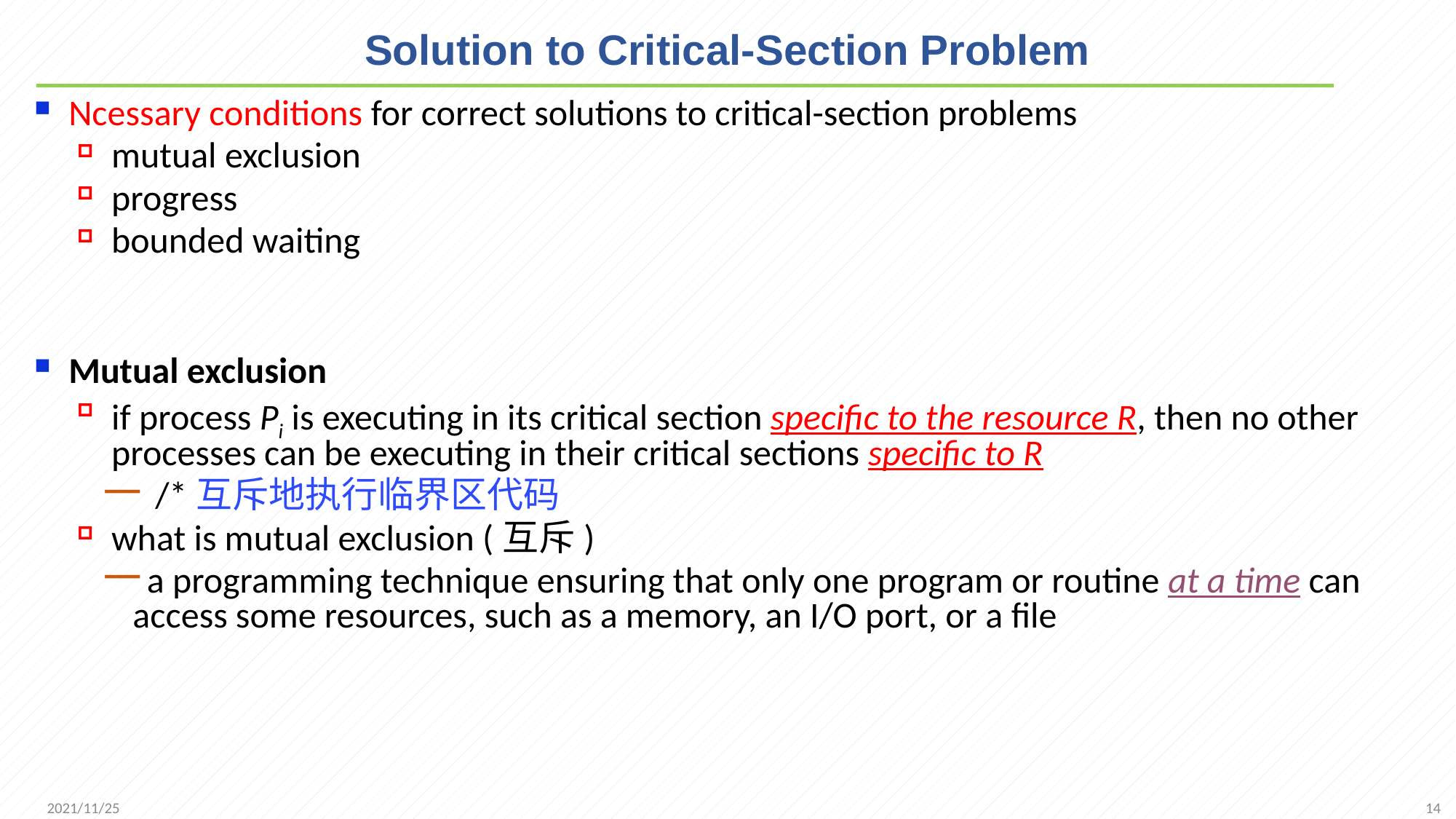

# Solution to Critical-Section Problem
Ncessary conditions for correct solutions to critical-section problems
mutual exclusion
progress
bounded waiting

Mutual exclusion
if process Pi is executing in its critical section specific to the resource R, then no other processes can be executing in their critical sections specific to R
 /*互斥地执行临界区代码
what is mutual exclusion (互斥)
a programming technique ensuring that only one program or routine at a time can access some resources, such as a memory, an I/O port, or a file

14
2021/11/25